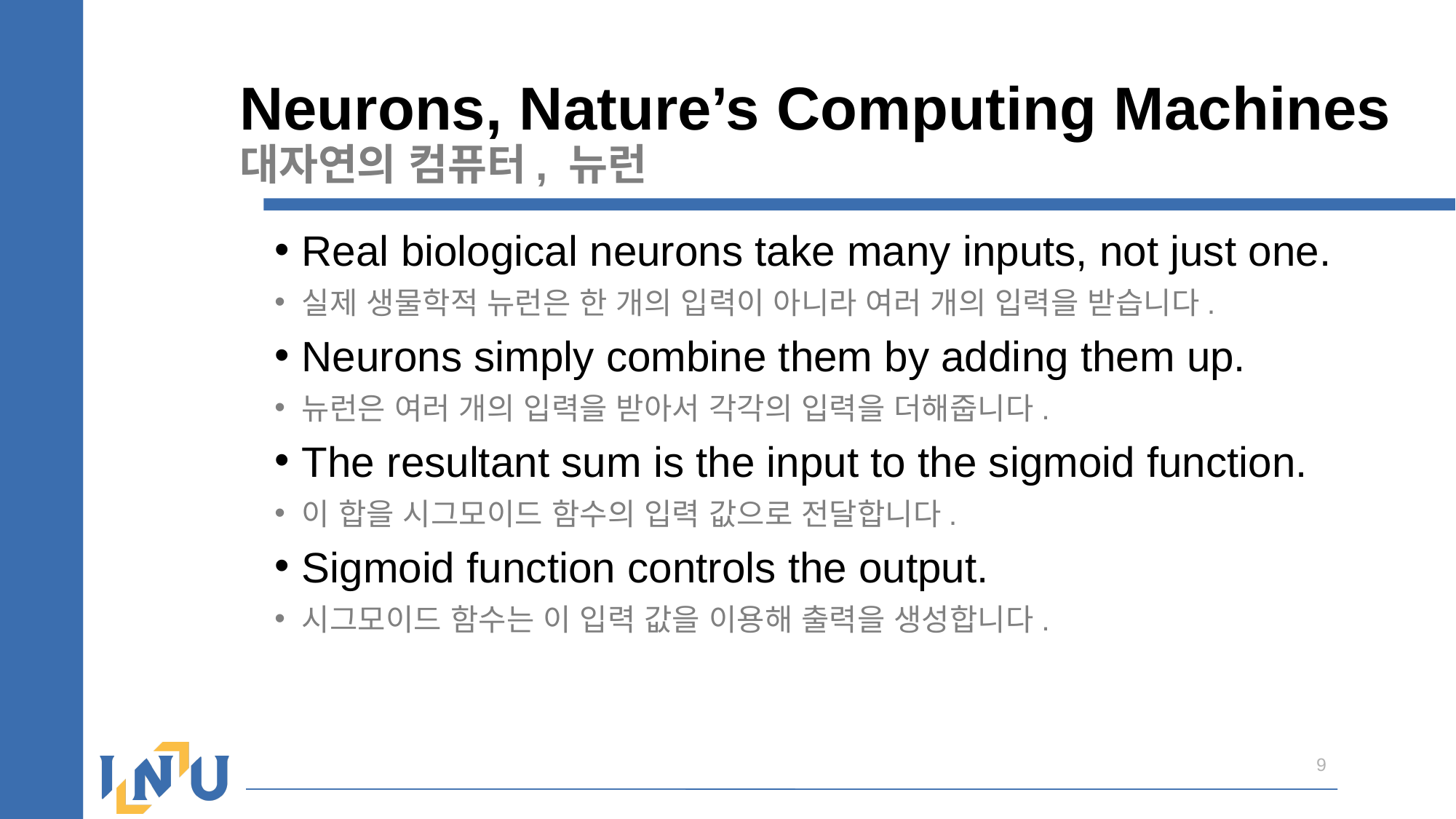

Neurons, Nature’s Computing Machines
대자연의 컴퓨터, 뉴런
Real biological neurons take many inputs, not just one.
실제 생물학적 뉴런은 한 개의 입력이 아니라 여러 개의 입력을 받습니다.
Neurons simply combine them by adding them up.
뉴런은 여러 개의 입력을 받아서 각각의 입력을 더해줍니다.
The resultant sum is the input to the sigmoid function.
이 합을 시그모이드 함수의 입력 값으로 전달합니다.
Sigmoid function controls the output.
시그모이드 함수는 이 입력 값을 이용해 출력을 생성합니다.
9